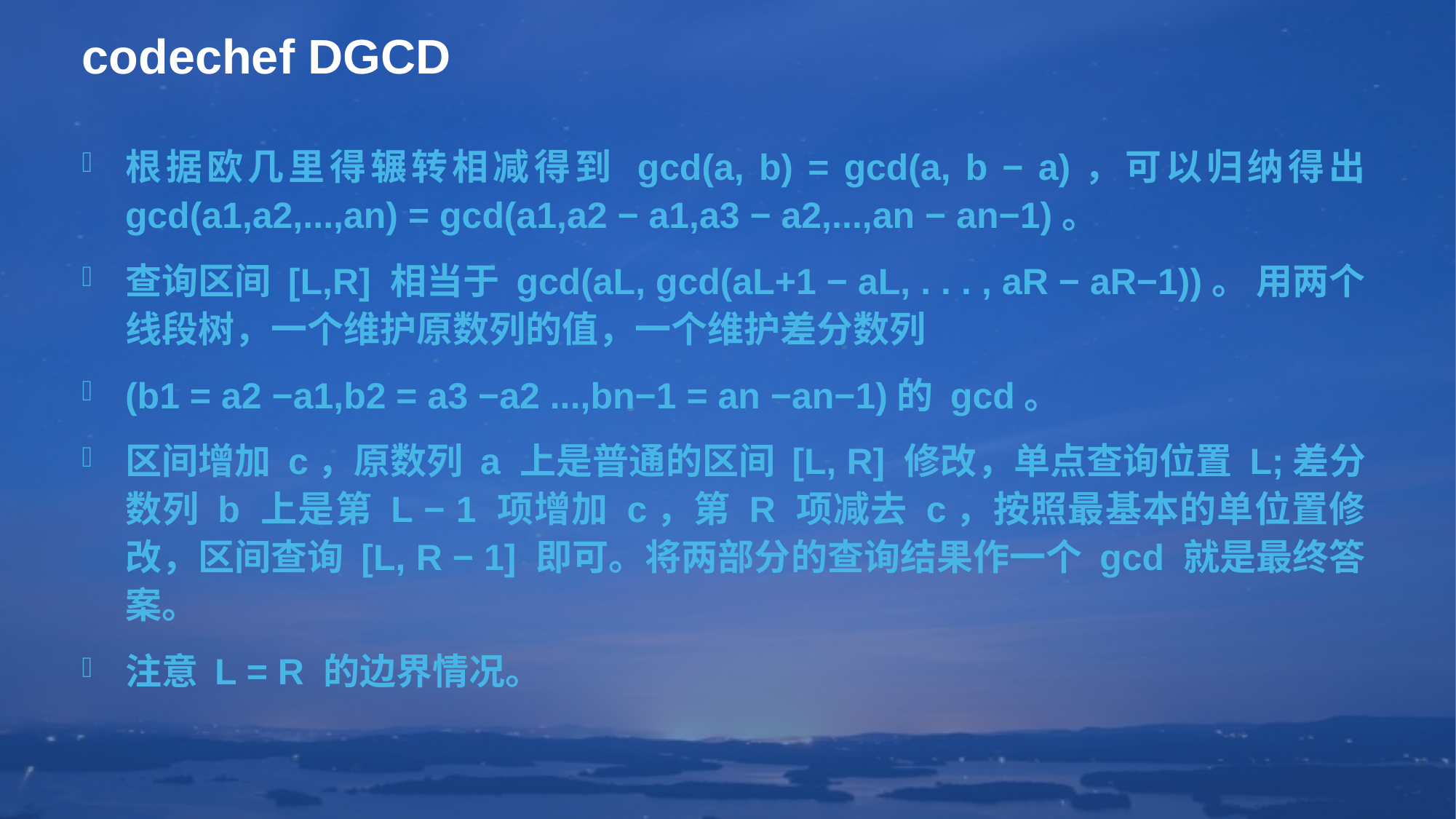

# codechef DGCD
根据欧几里得辗转相减得到 gcd(a, b) = gcd(a, b − a)，可以归纳得出 gcd(a1,a2,...,an) = gcd(a1,a2 − a1,a3 − a2,...,an − an−1)。
查询区间 [L,R] 相当于 gcd(aL, gcd(aL+1 − aL, . . . , aR − aR−1))。 用两个线段树，一个维护原数列的值，一个维护差分数列
(b1 = a2 −a1,b2 = a3 −a2 ...,bn−1 = an −an−1)的 gcd。
区间增加 c，原数列 a 上是普通的区间 [L, R] 修改，单点查询位置 L;差分数列 b 上是第 L − 1 项增加 c，第 R 项减去 c，按照最基本的单位置修改，区间查询 [L, R − 1] 即可。将两部分的查询结果作一个 gcd 就是最终答案。
注意 L = R 的边界情况。